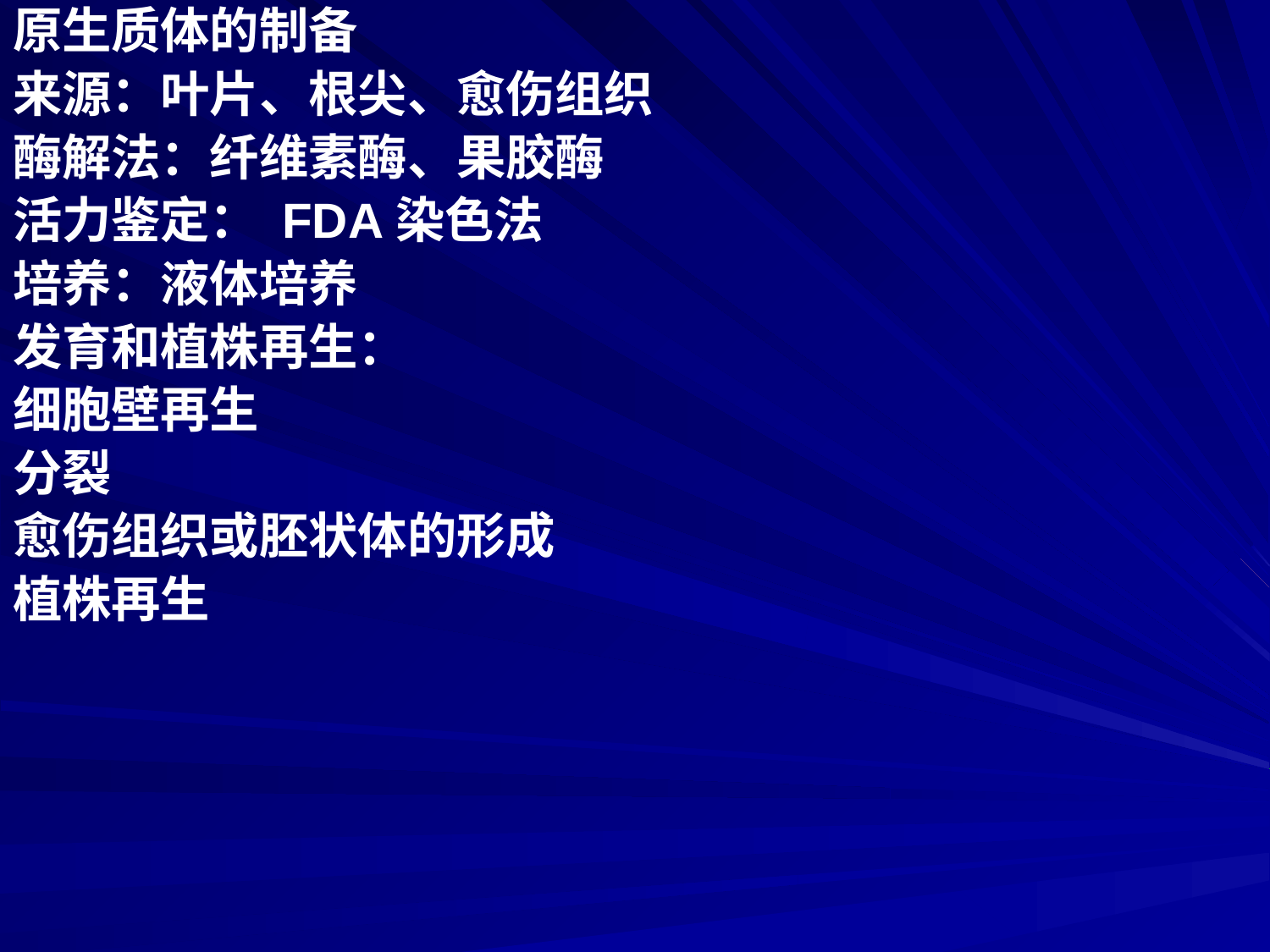

原生质体的制备
来源：叶片、根尖、愈伤组织
酶解法：纤维素酶、果胶酶
活力鉴定： FDA染色法
培养：液体培养
发育和植株再生：
细胞壁再生
分裂
愈伤组织或胚状体的形成
植株再生